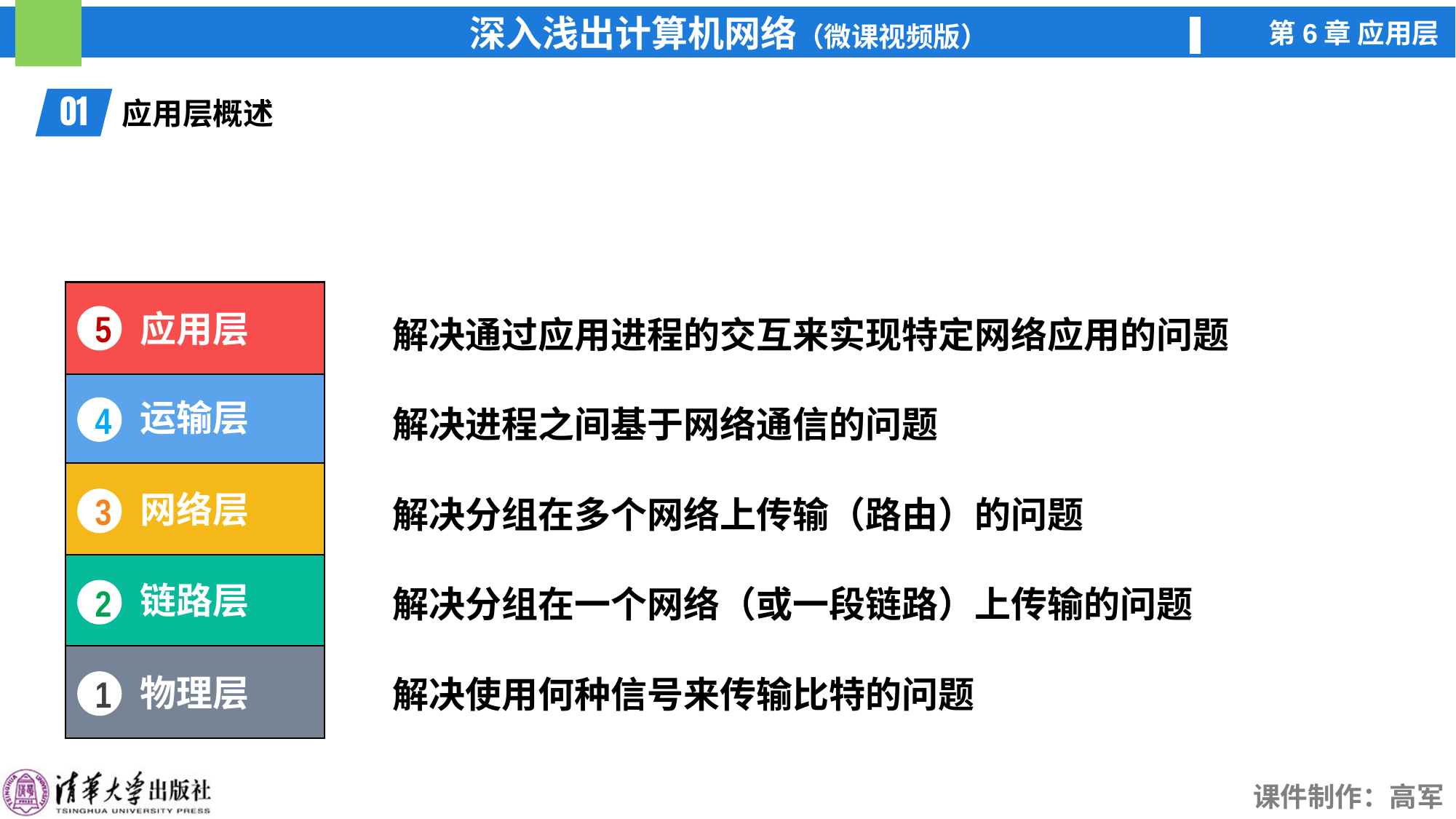

01
应用层概述
应用层
5
解决通过应用进程的交互来实现特定网络应用的问题
运输层
4
解决进程之间基于网络通信的问题
网络层
3
解决分组在多个网络上传输（路由）的问题
链路层
2
解决分组在一个网络（或一段链路）上传输的问题
物理层
1
解决使用何种信号来传输比特的问题